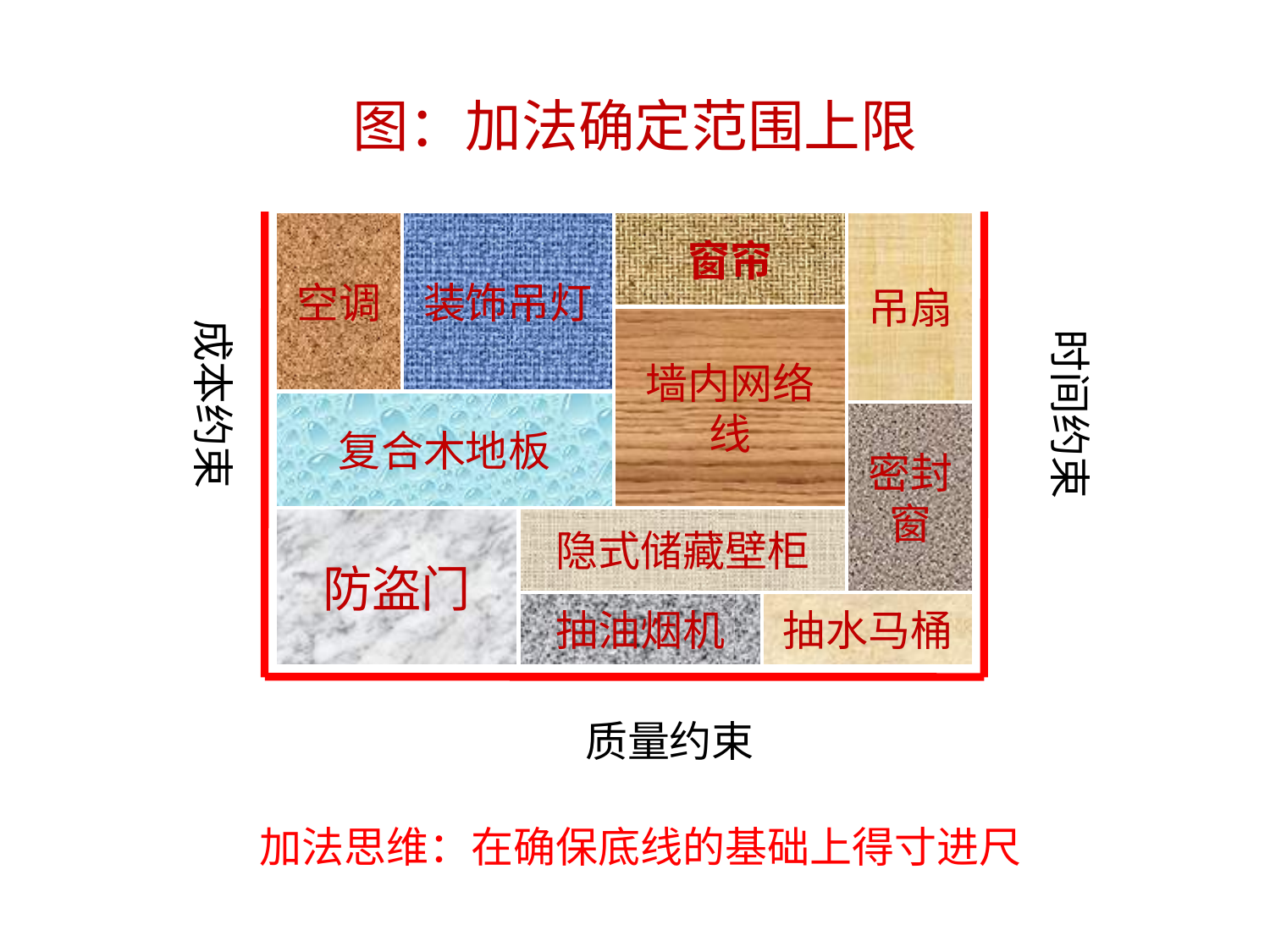

图：加法确定范围上限
空调
装饰吊灯
窗帘
吊扇
成本约束
时间约束
墙内网络线
复合木地板
密封窗
防盗门
隐式储藏壁柜
抽油烟机
抽水马桶
质量约束
加法思维：在确保底线的基础上得寸进尺